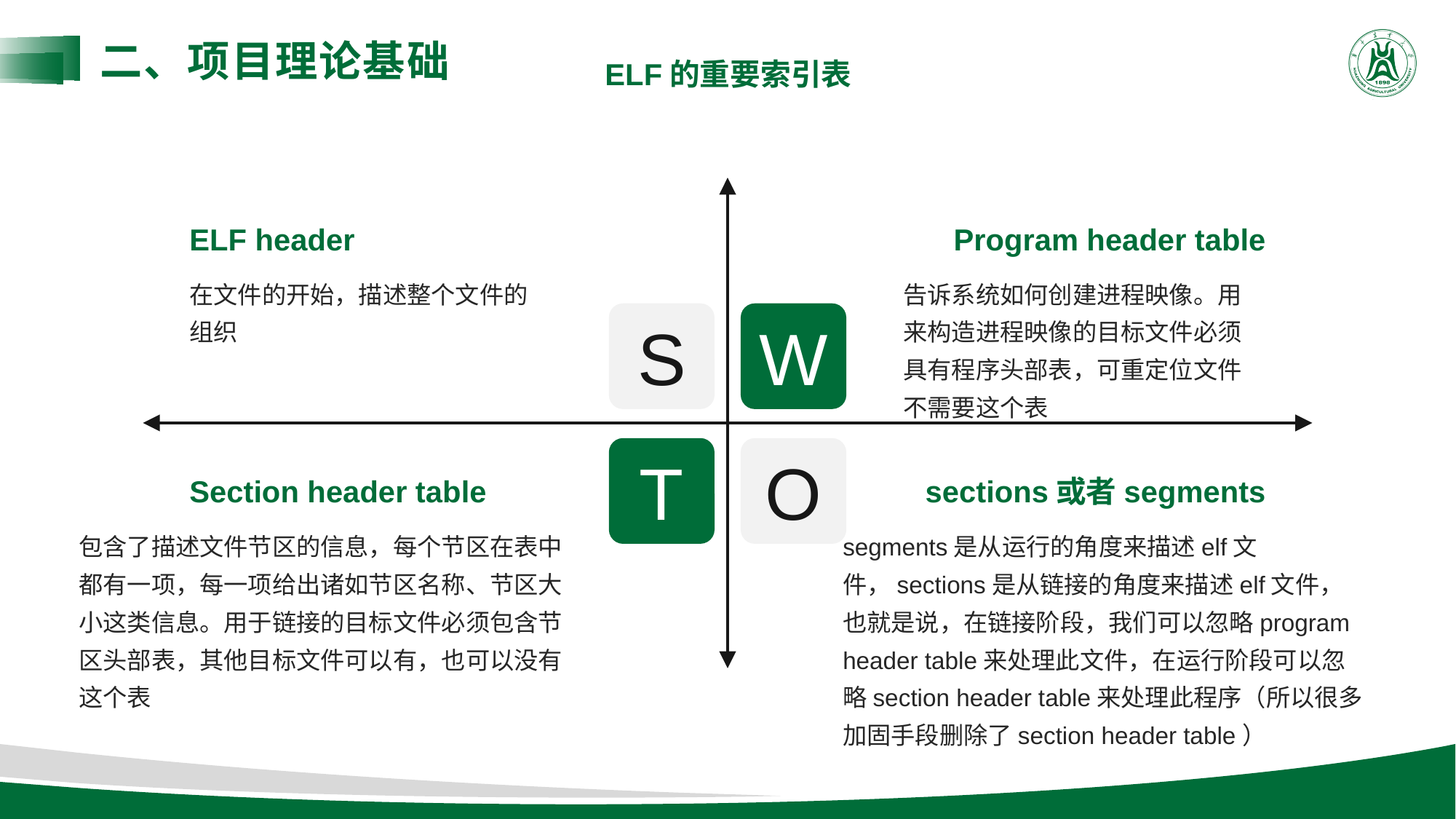

二、项目理论基础
ELF的重要索引表
ELF header
Program header table
在文件的开始，描述整个文件的组织
告诉系统如何创建进程映像。用来构造进程映像的目标文件必须具有程序头部表，可重定位文件不需要这个表
S
W
T
O
Section header table
sections或者segments
包含了描述文件节区的信息，每个节区在表中都有一项，每一项给出诸如节区名称、节区大小这类信息。用于链接的目标文件必须包含节区头部表，其他目标文件可以有，也可以没有这个表
segments是从运行的角度来描述elf文件，sections是从链接的角度来描述elf文件，也就是说，在链接阶段，我们可以忽略program header table来处理此文件，在运行阶段可以忽略section header table来处理此程序（所以很多加固手段删除了section header table）
6